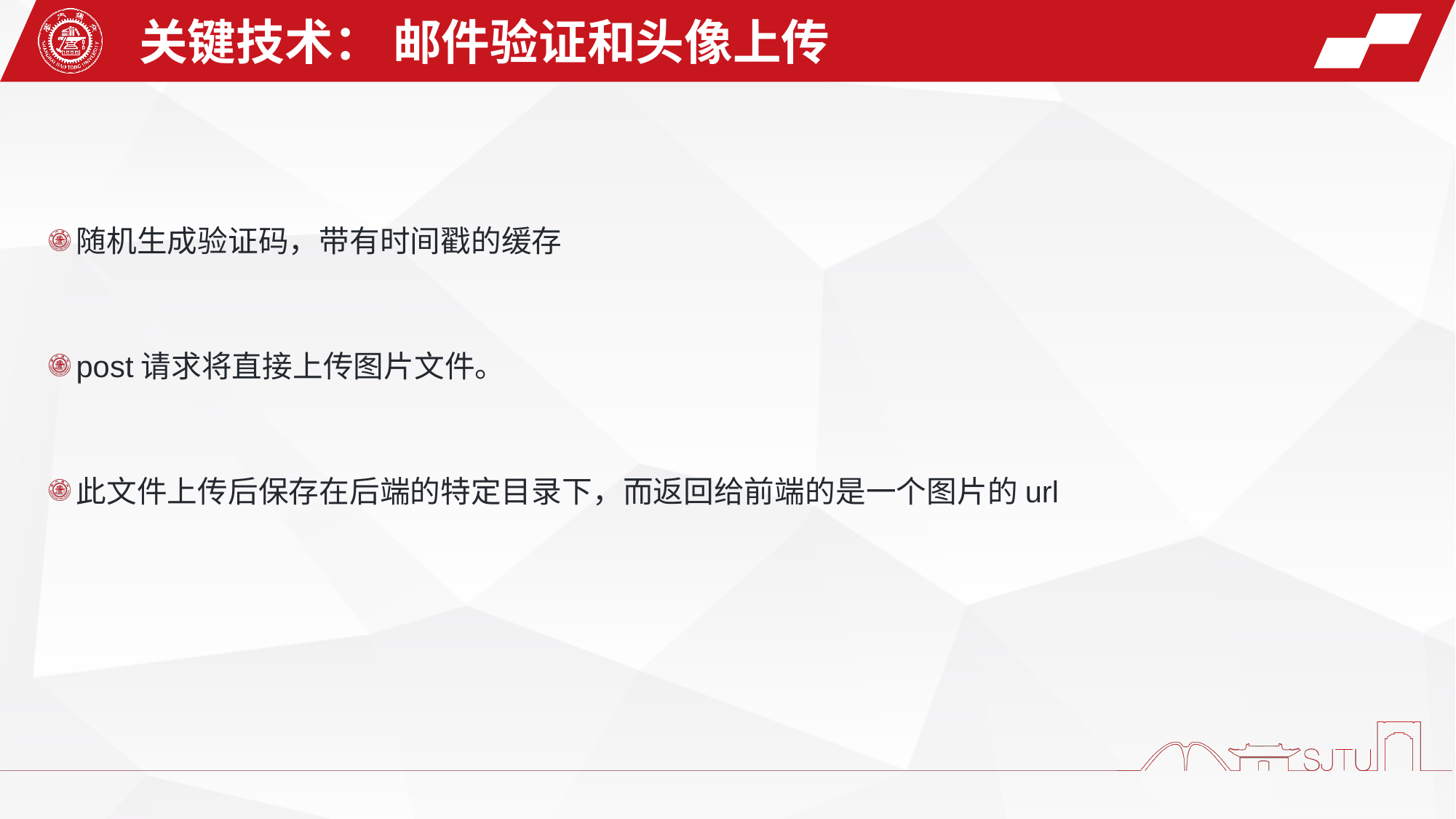

关键技术： 邮件验证和头像上传

随机生成验证码，带有时间戳的缓存

post请求将直接上传图片文件。

此文件上传后保存在后端的特定目录下，而返回给前端的是一个图片的url